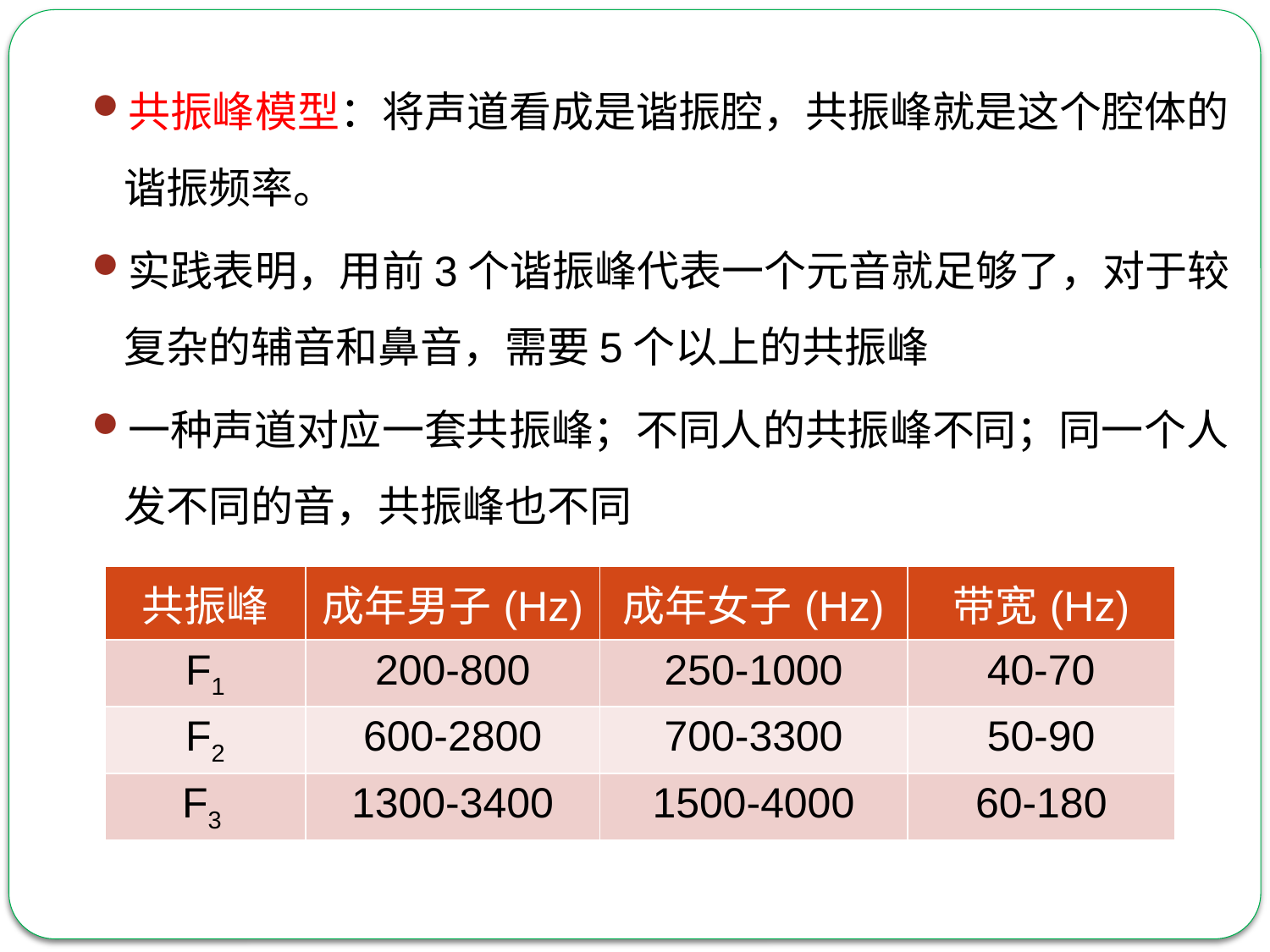

共振峰模型：将声道看成是谐振腔，共振峰就是这个腔体的谐振频率。
实践表明，用前3个谐振峰代表一个元音就足够了，对于较复杂的辅音和鼻音，需要5个以上的共振峰
一种声道对应一套共振峰；不同人的共振峰不同；同一个人发不同的音，共振峰也不同
| 共振峰 | 成年男子(Hz) | 成年女子(Hz) | 带宽(Hz) |
| --- | --- | --- | --- |
| F1 | 200-800 | 250-1000 | 40-70 |
| F2 | 600-2800 | 700-3300 | 50-90 |
| F3 | 1300-3400 | 1500-4000 | 60-180 |